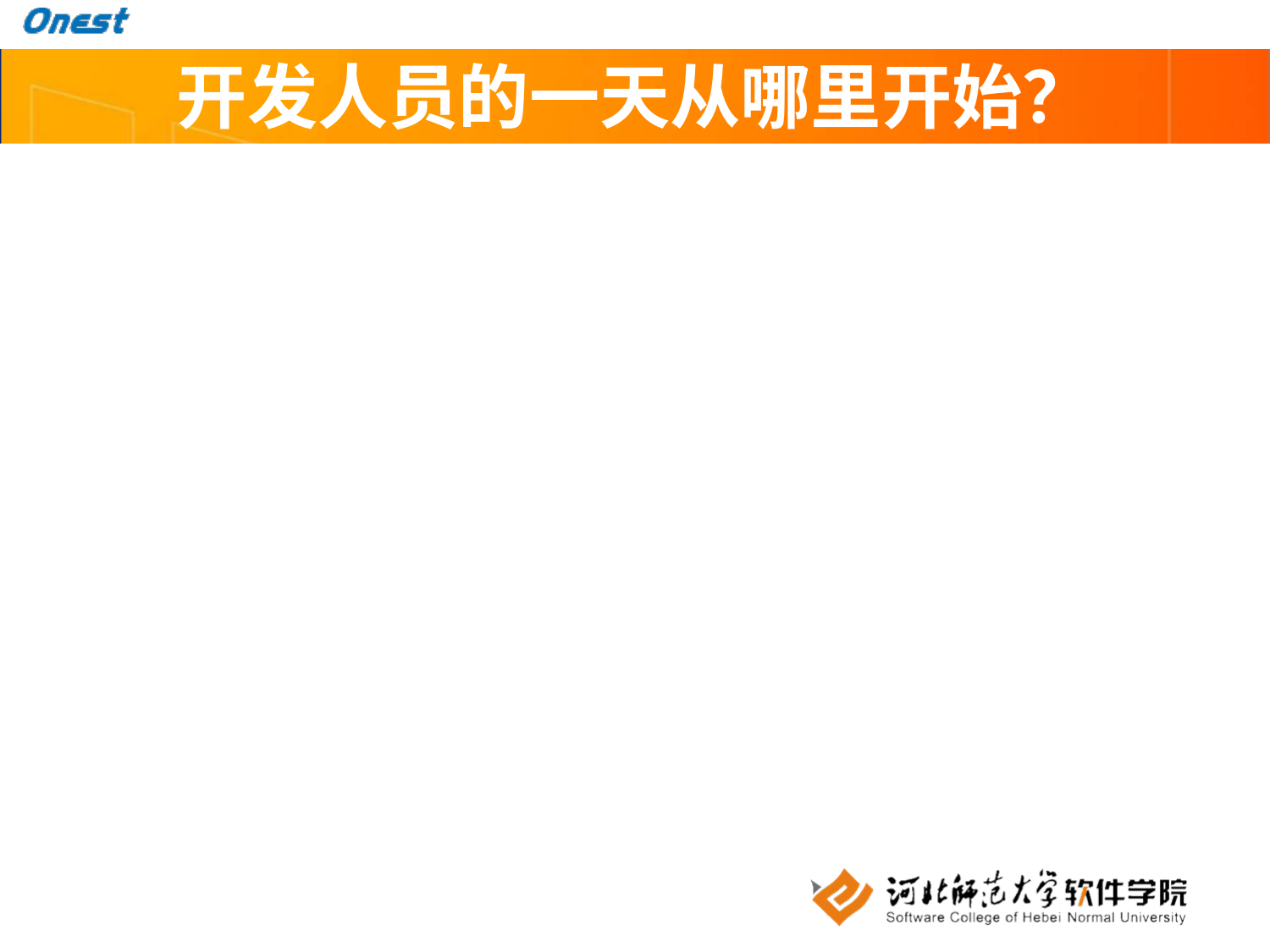

# 开发人员的一天从哪里开始？

答案：开发人员的一天从Daily Build开始
开发人员上班的第一件事儿就是查看Daily Build的结果，担心由于自己昨天的代码Check-in，造成Build Broken